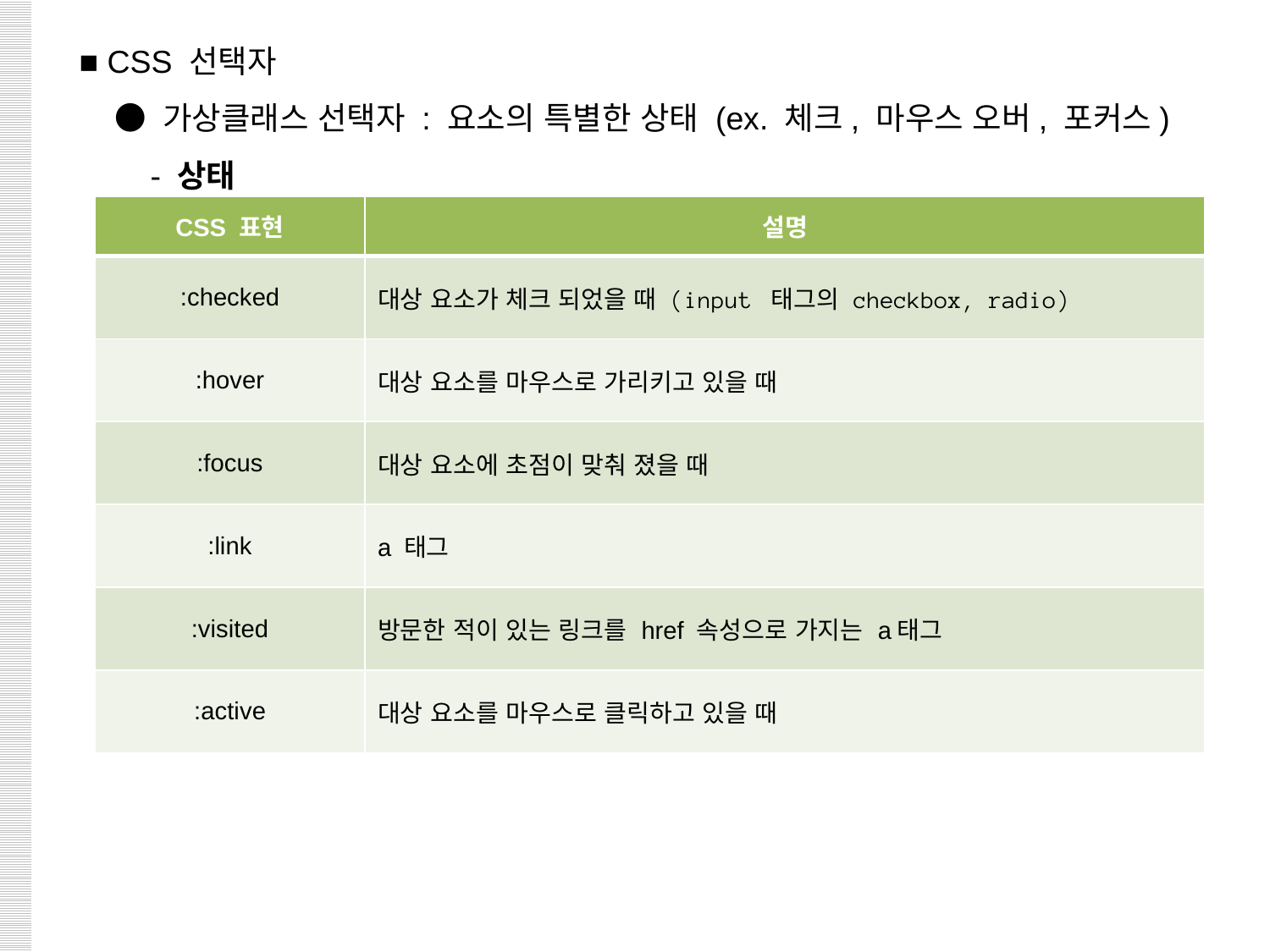

■ CSS 선택자
    ● 가상클래스 선택자 : 요소의 특별한 상태 (ex. 체크, 마우스 오버, 포커스)
        - 상태
| CSS 표현 | 설명 |
| --- | --- |
| :checked | 대상 요소가 체크 되었을 때 (input 태그의 checkbox, radio) |
| :hover | 대상 요소를 마우스로 가리키고 있을 때 |
| :focus | 대상 요소에 초점이 맞춰 졌을 때 |
| :link | a 태그 |
| :visited | 방문한 적이 있는 링크를 href 속성으로 가지는 a태그 |
| :active | 대상 요소를 마우스로 클릭하고 있을 때 |